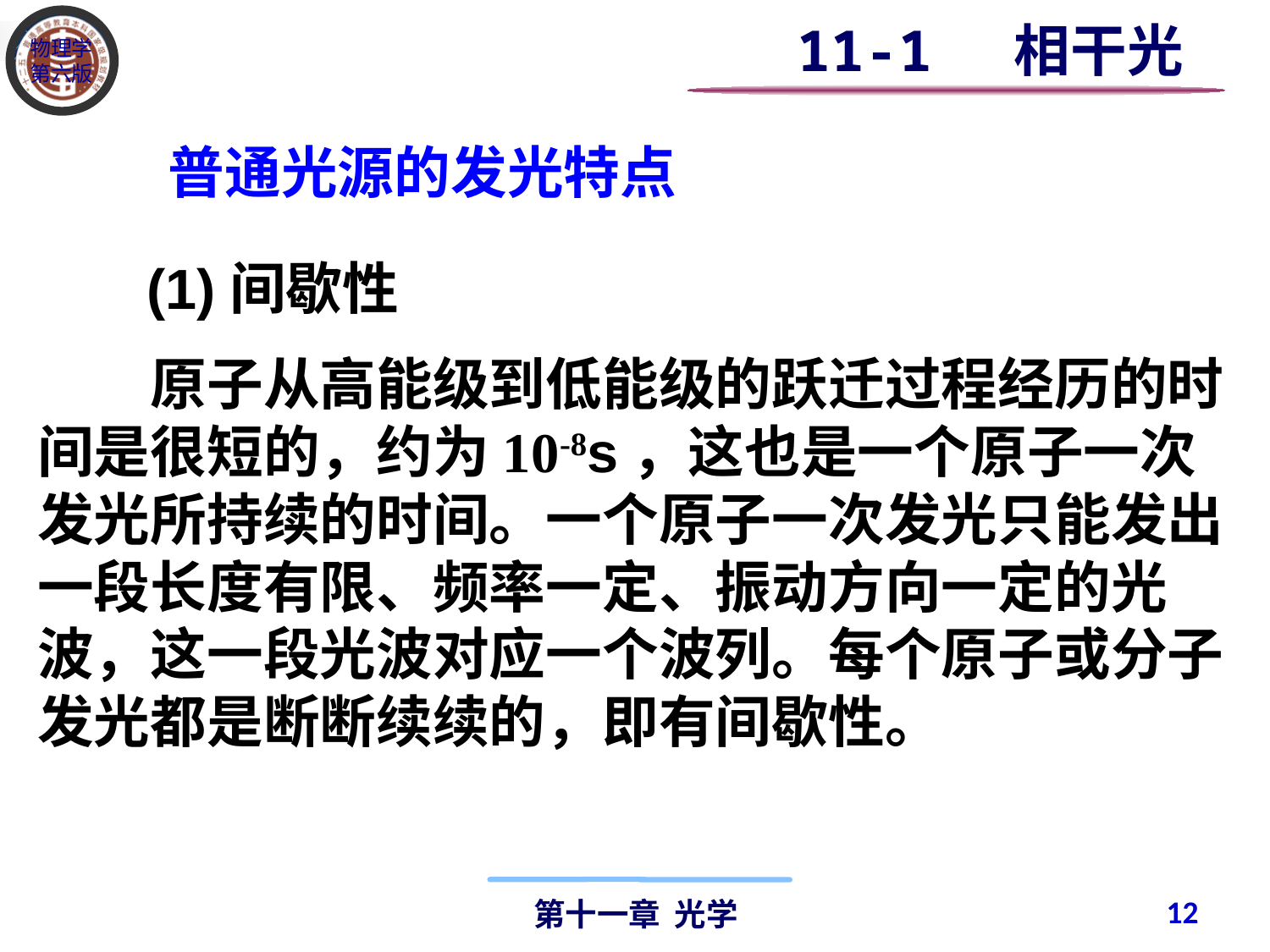

11-1  相干光

普通光源的发光特点
       (1)间歇性
　　原子从高能级到低能级的跃迁过程经历的时间是很短的，约为10-8s，这也是一个原子一次发光所持续的时间。一个原子一次发光只能发出一段长度有限、频率一定、振动方向一定的光波，这一段光波对应一个波列。每个原子或分子发光都是断断续续的，即有间歇性。
12